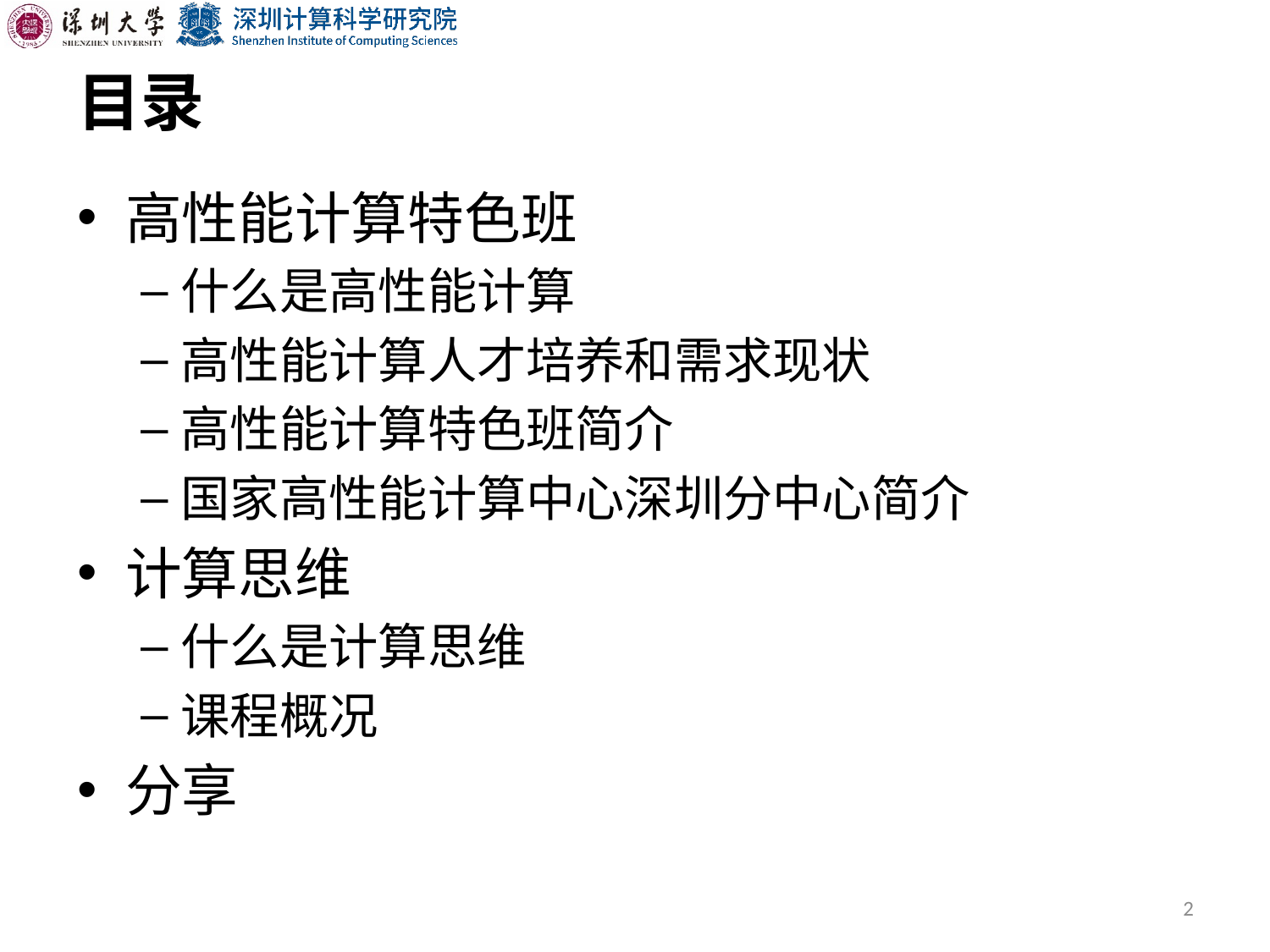

# 目录
高性能计算特色班
什么是高性能计算
高性能计算人才培养和需求现状
高性能计算特色班简介
国家高性能计算中心深圳分中心简介
计算思维
什么是计算思维
课程概况
分享
2